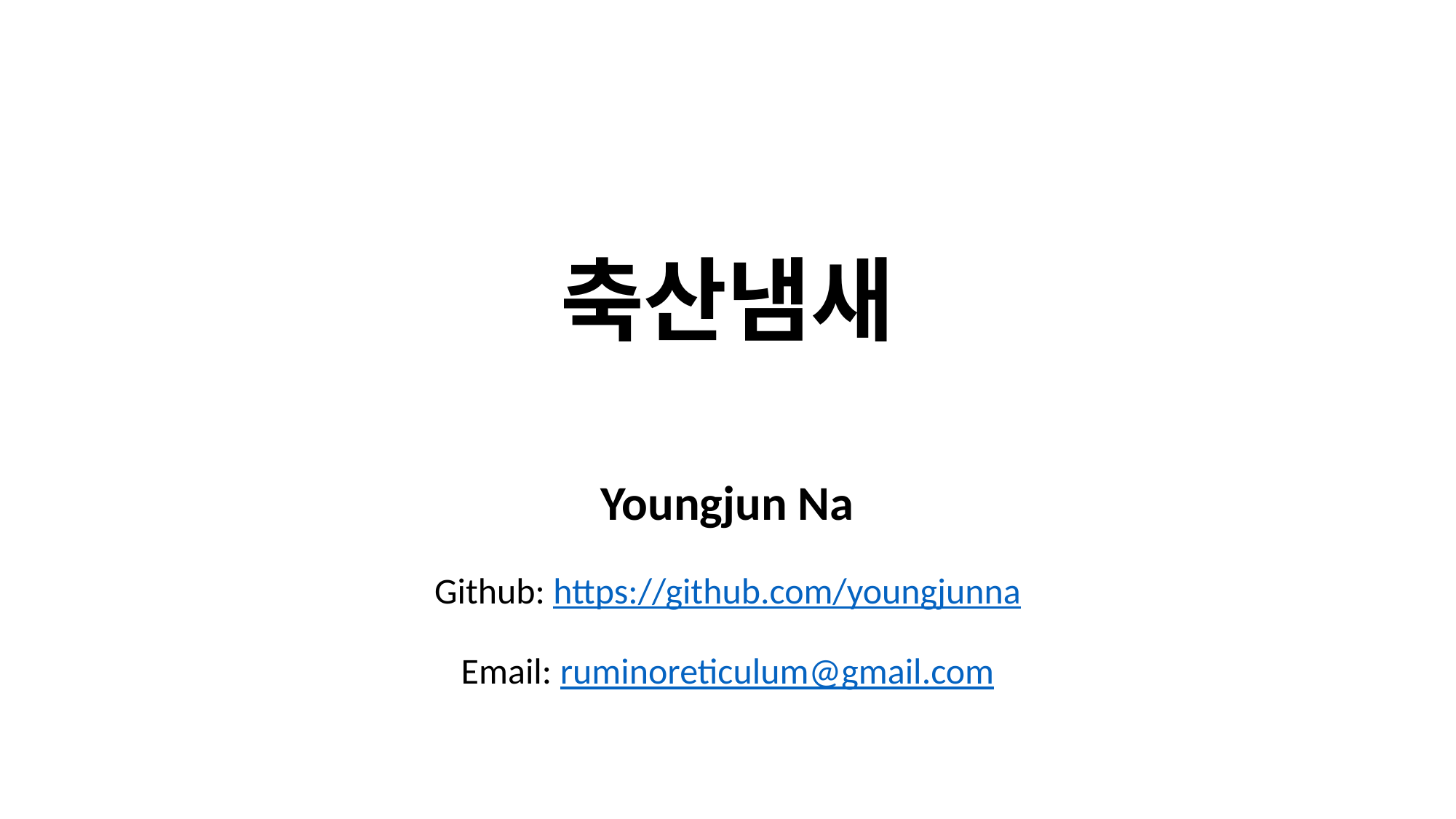

# 축산냄새
Youngjun Na
Github: https://github.com/youngjunna
Email: ruminoreticulum@gmail.com